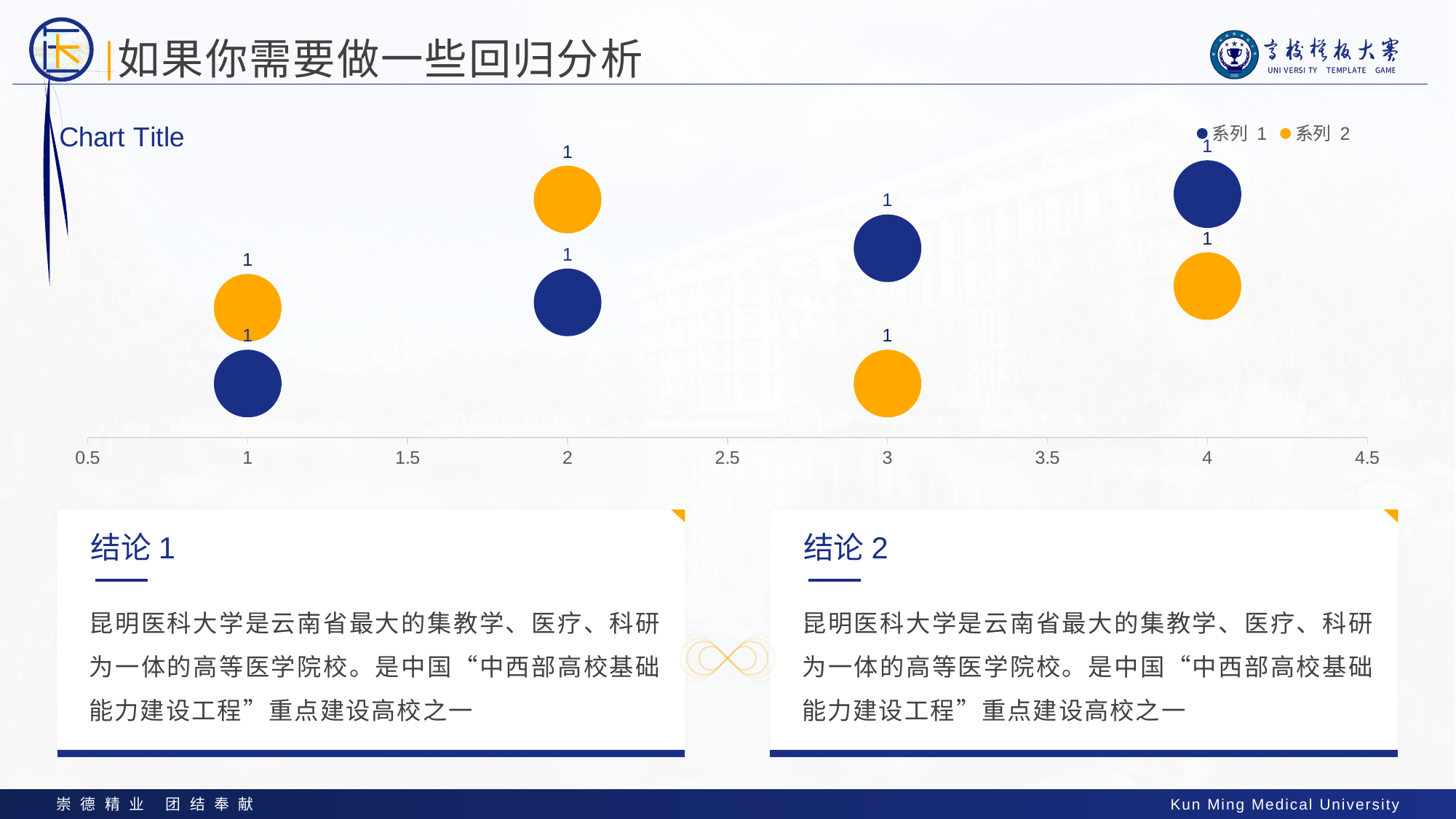

# 如果你需要做一些回归分析

### Chart:

| Category | 系列 1 | 系列 2 |
|---|---|---|

结论1
结论2
昆明医科大学是云南省最大的集教学、医疗、科研为一体的高等医学院校。是中国“中西部高校基础能力建设工程”重点建设高校之一
昆明医科大学是云南省最大的集教学、医疗、科研为一体的高等医学院校。是中国“中西部高校基础能力建设工程”重点建设高校之一